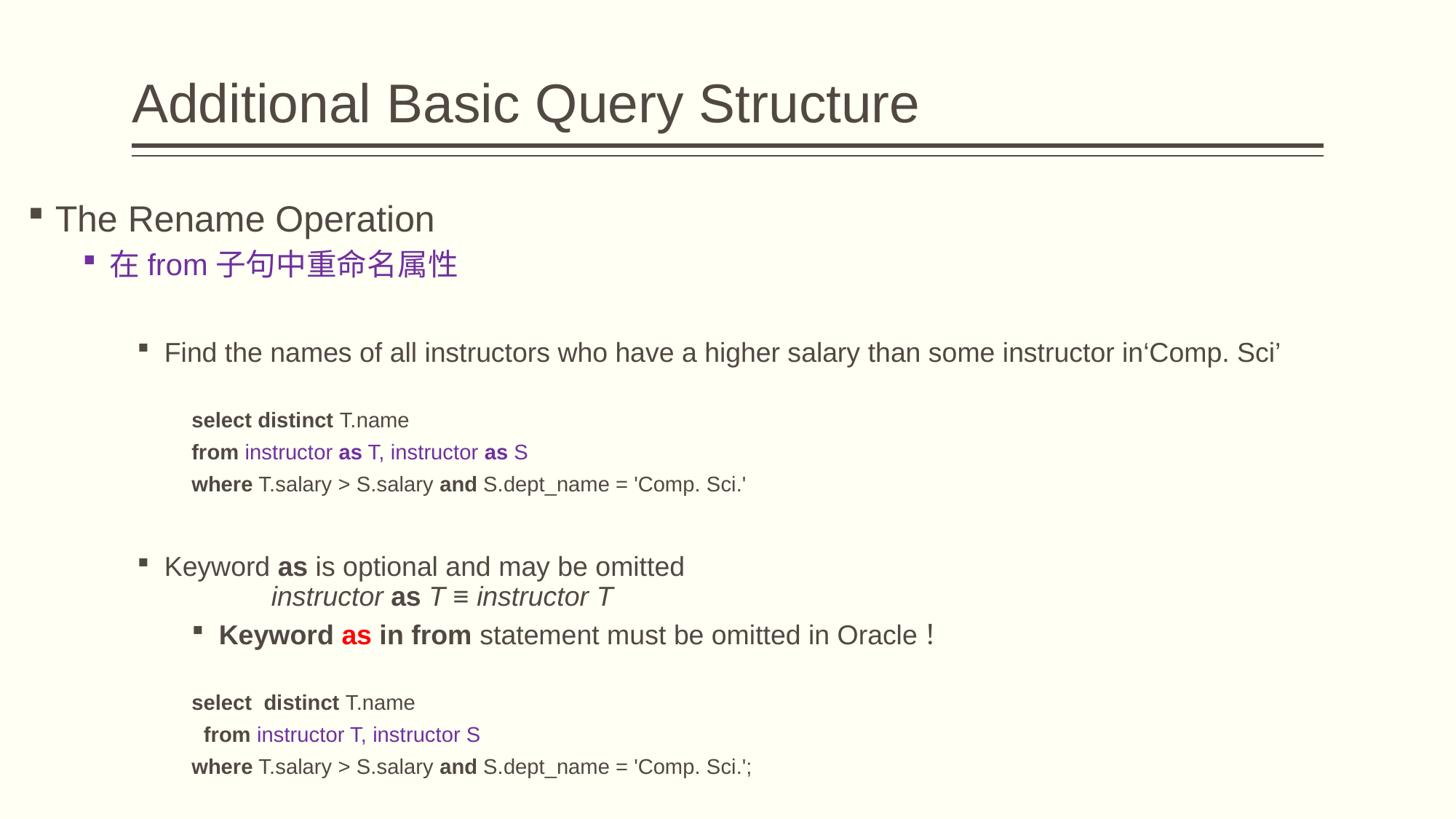

# Additional Basic Query Structure
The Rename Operation
在from子句中重命名属性

Find the names of all instructors who have a higher salary than some instructor in‘Comp. Sci’

select distinct T.name
from instructor as T, instructor as S
where T.salary > S.salary and S.dept_name = 'Comp. Sci.'

Keyword as is optional and may be omitted
              instructor as T ≡ instructor T
Keyword as in from statement must be omitted in Oracle！

select  distinct T.name
  from instructor T, instructor S
where T.salary > S.salary and S.dept_name = 'Comp. Sci.';